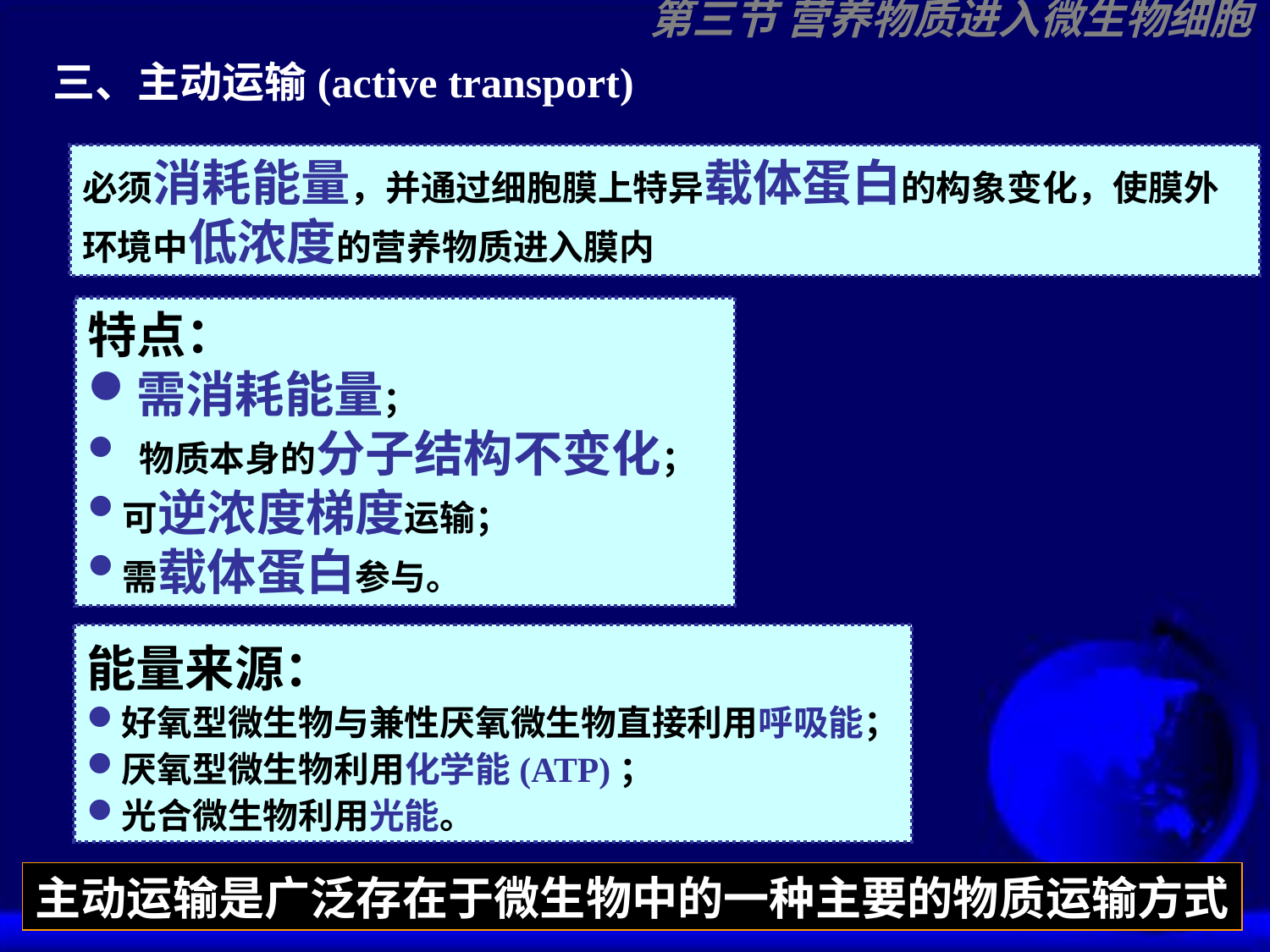

第三节 营养物质进入微生物细胞
三、主动运输(active transport)
必须消耗能量，并通过细胞膜上特异载体蛋白的构象变化，使膜外环境中低浓度的营养物质进入膜内
特点：
需消耗能量；
 物质本身的分子结构不变化；
可逆浓度梯度运输；
需载体蛋白参与。
能量来源：
好氧型微生物与兼性厌氧微生物直接利用呼吸能；
厌氧型微生物利用化学能(ATP)；
光合微生物利用光能。
主动运输是广泛存在于微生物中的一种主要的物质运输方式